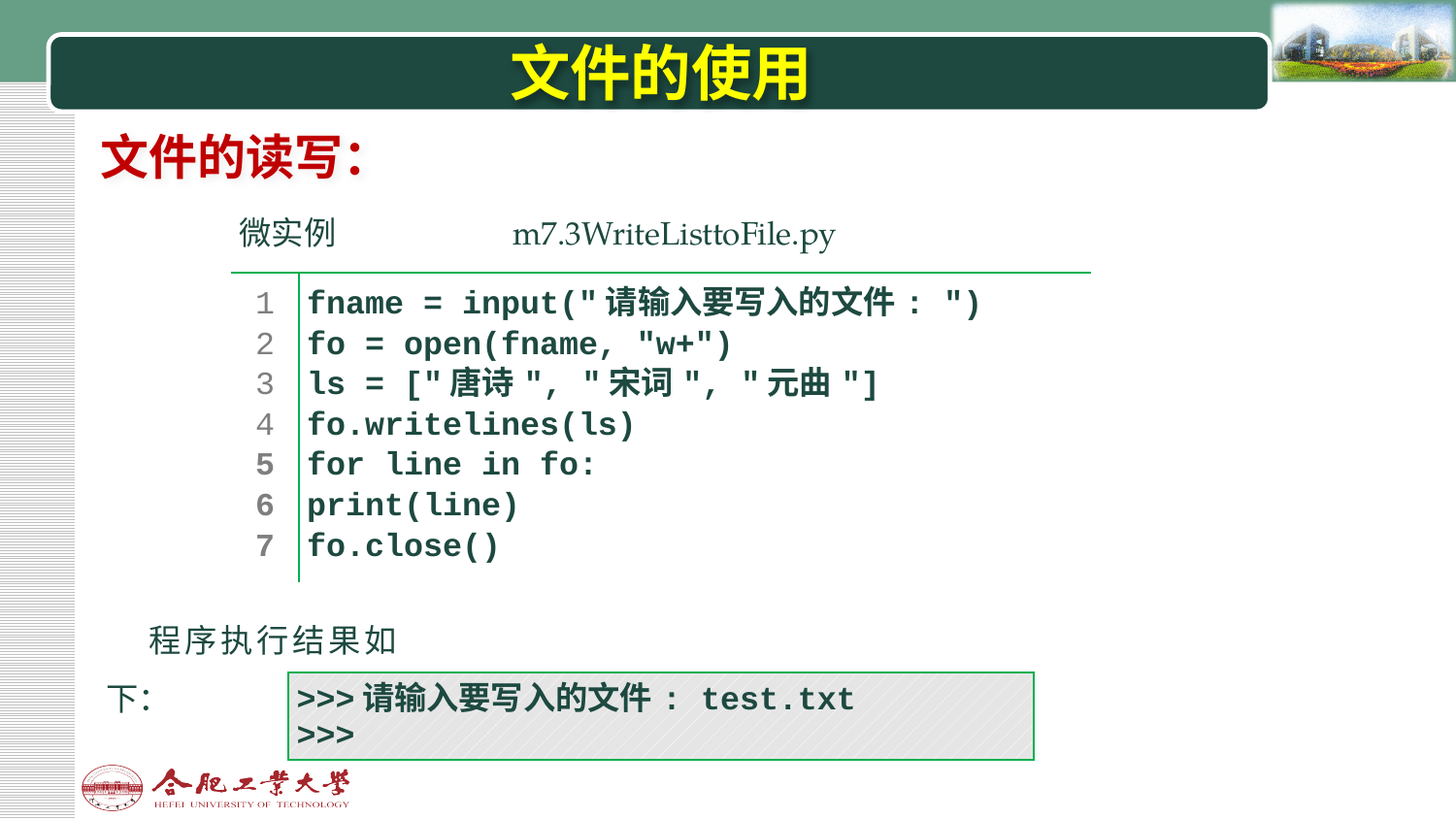

# 文件的使用
文件的读写：
| 微实例 |  | m7.3WriteListtoFile.py |  |
| --- | --- | --- | --- |
|  |  |  |  |
| 1 2 3 4 5 6 7 | fname = input("请输入要写入的文件: ") fo = open(fname, "w+") ls = ["唐诗", "宋词", "元曲"] fo.writelines(ls) for line in fo: print(line) fo.close() |  |  |
|  |  |  |  |
程序执行结果如下：
| >>>请输入要写入的文件: test.txt >>> |
| --- |